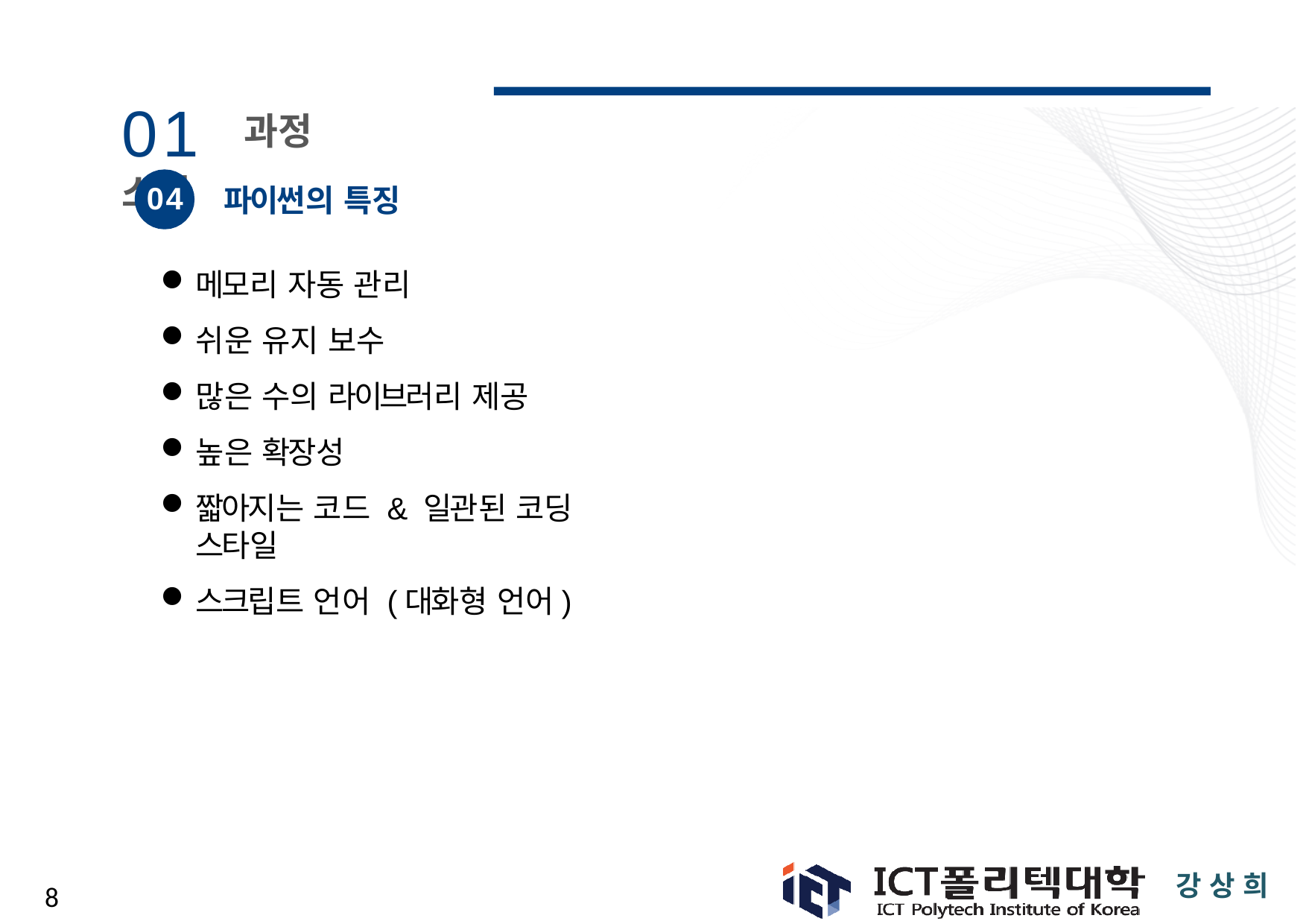

# 01 과정 소개

04
파이썬의 특징
메모리 자동 관리
쉬운 유지 보수
많은 수의 라이브러리 제공
높은 확장성
짧아지는 코드 & 일관된 코딩 스타일
스크립트 언어 (대화형 언어)